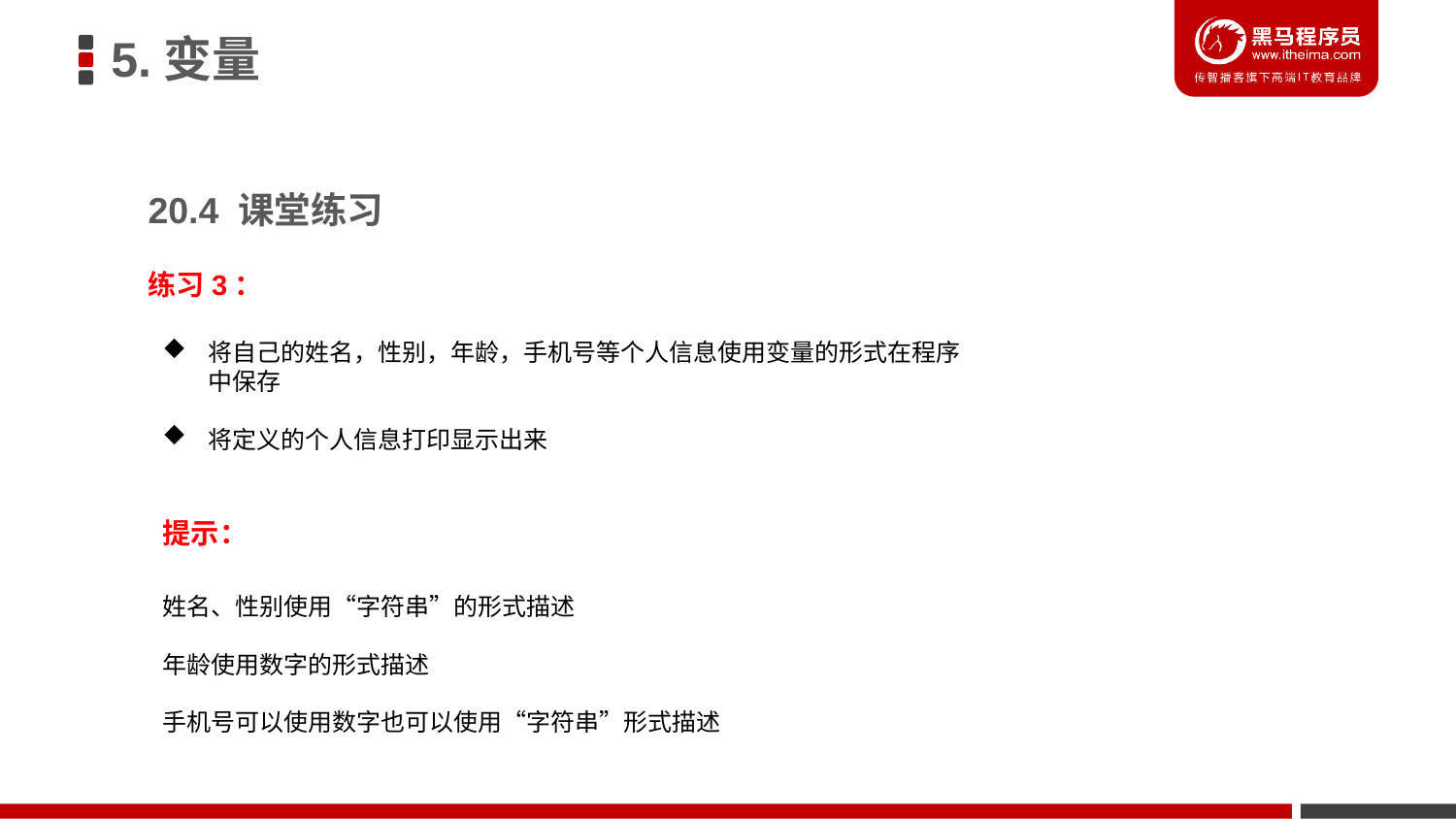

5.变量
20.4 课堂练习
练习3：
将自己的姓名，性别，年龄，手机号等个人信息使用变量的形式在程序中保存

将定义的个人信息打印显示出来
提示：
姓名、性别使用“字符串”的形式描述

年龄使用数字的形式描述

手机号可以使用数字也可以使用“字符串”形式描述